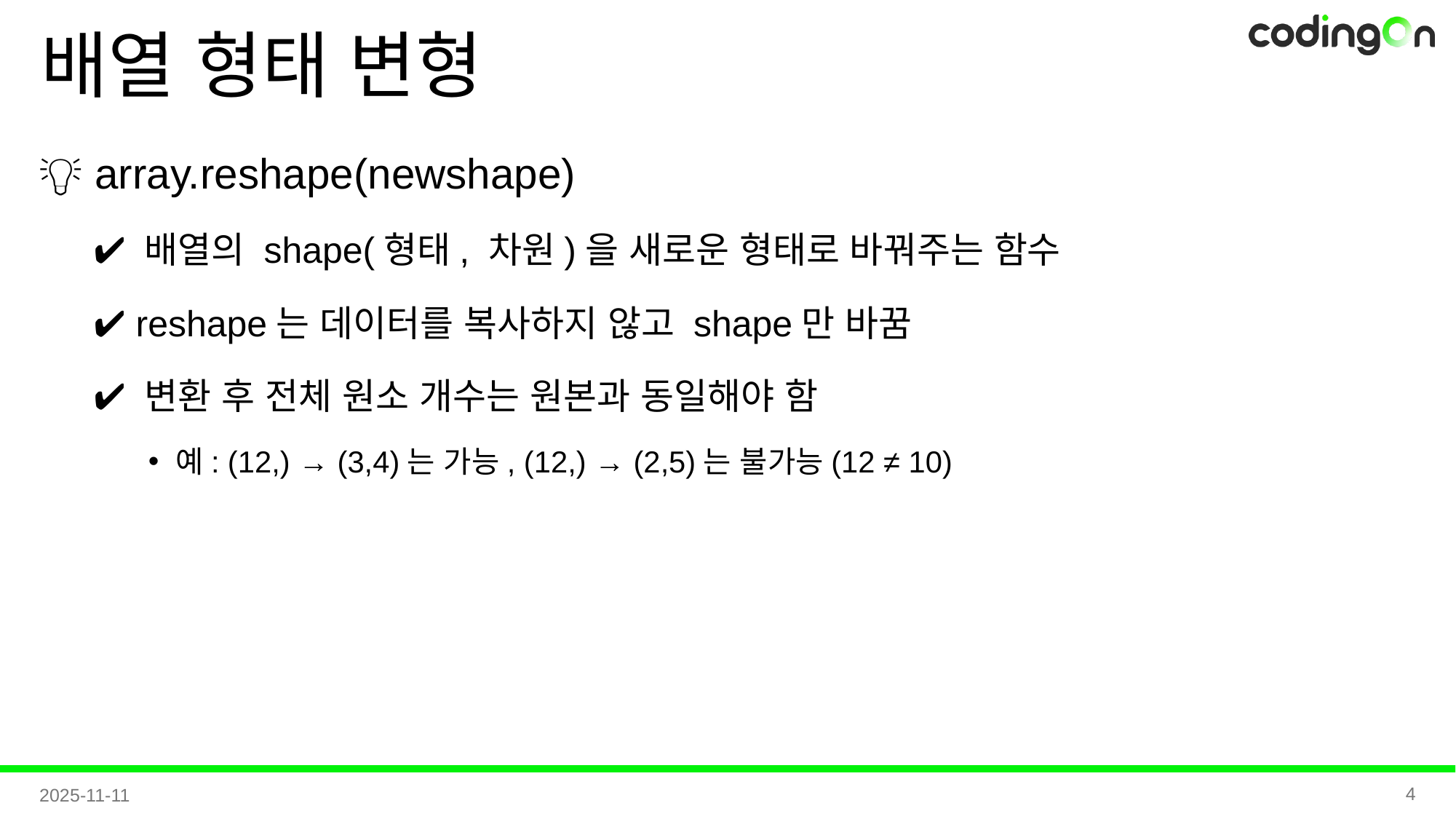

# 배열 형태 변형
💡 array.reshape(newshape)
✔️ 배열의 shape(형태, 차원)을 새로운 형태로 바꿔주는 함수
✔️ reshape는 데이터를 복사하지 않고 shape만 바꿈
✔️ 변환 후 전체 원소 개수는 원본과 동일해야 함
예: (12,) → (3,4)는 가능, (12,) → (2,5)는 불가능(12 ≠ 10)
4
2025-11-11